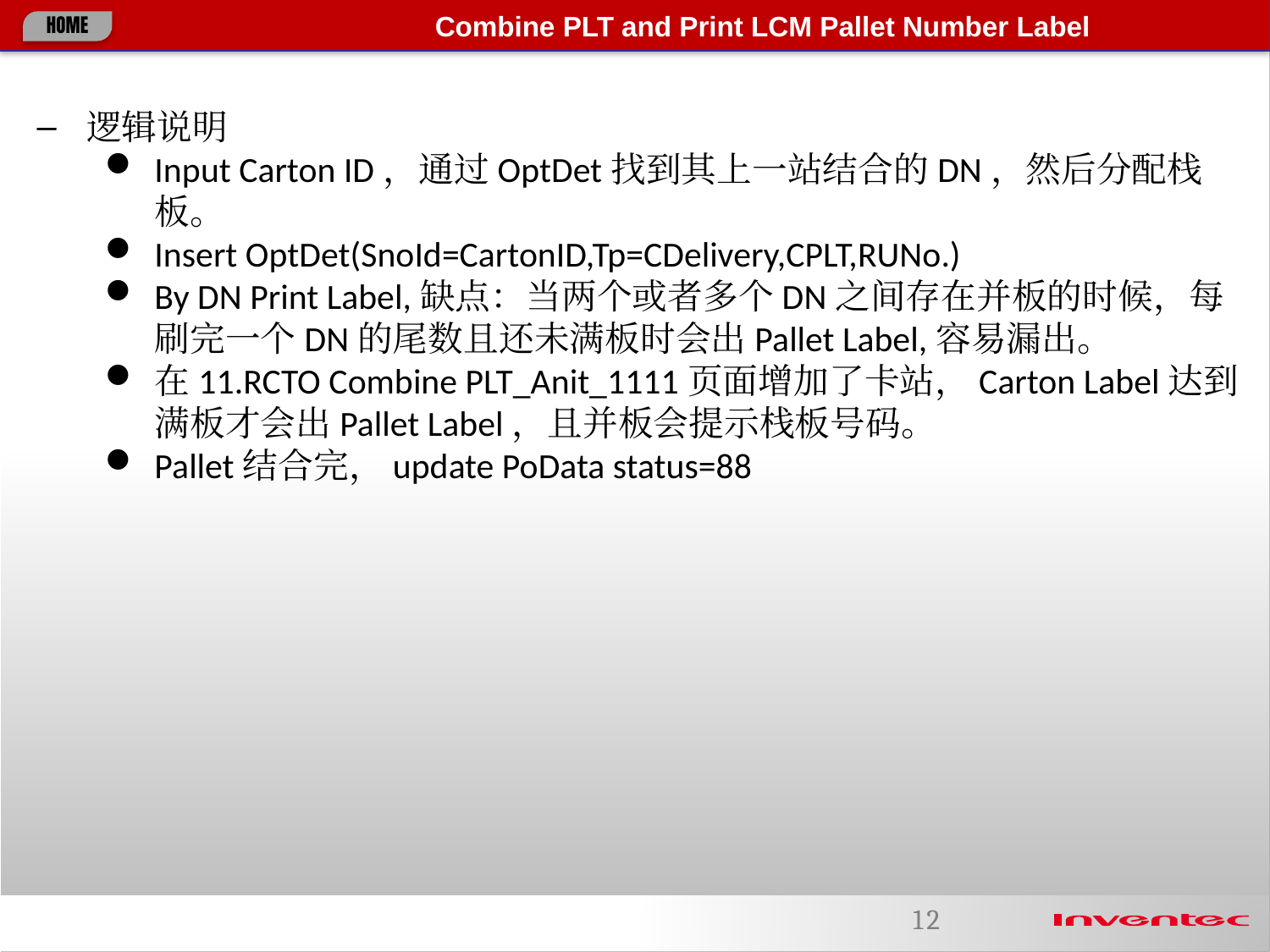

# Combine PLT and Print LCM Pallet Number Label
逻辑说明
Input Carton ID，通过OptDet找到其上一站结合的DN，然后分配栈板。
Insert OptDet(SnoId=CartonID,Tp=CDelivery,CPLT,RUNo.)
By DN Print Label,缺点：当两个或者多个DN之间存在并板的时候，每刷完一个DN的尾数且还未满板时会出Pallet Label,容易漏出。
在11.RCTO Combine PLT_Anit_1111页面增加了卡站，Carton Label达到满板才会出Pallet Label，且并板会提示栈板号码。
Pallet结合完，update PoData status=88